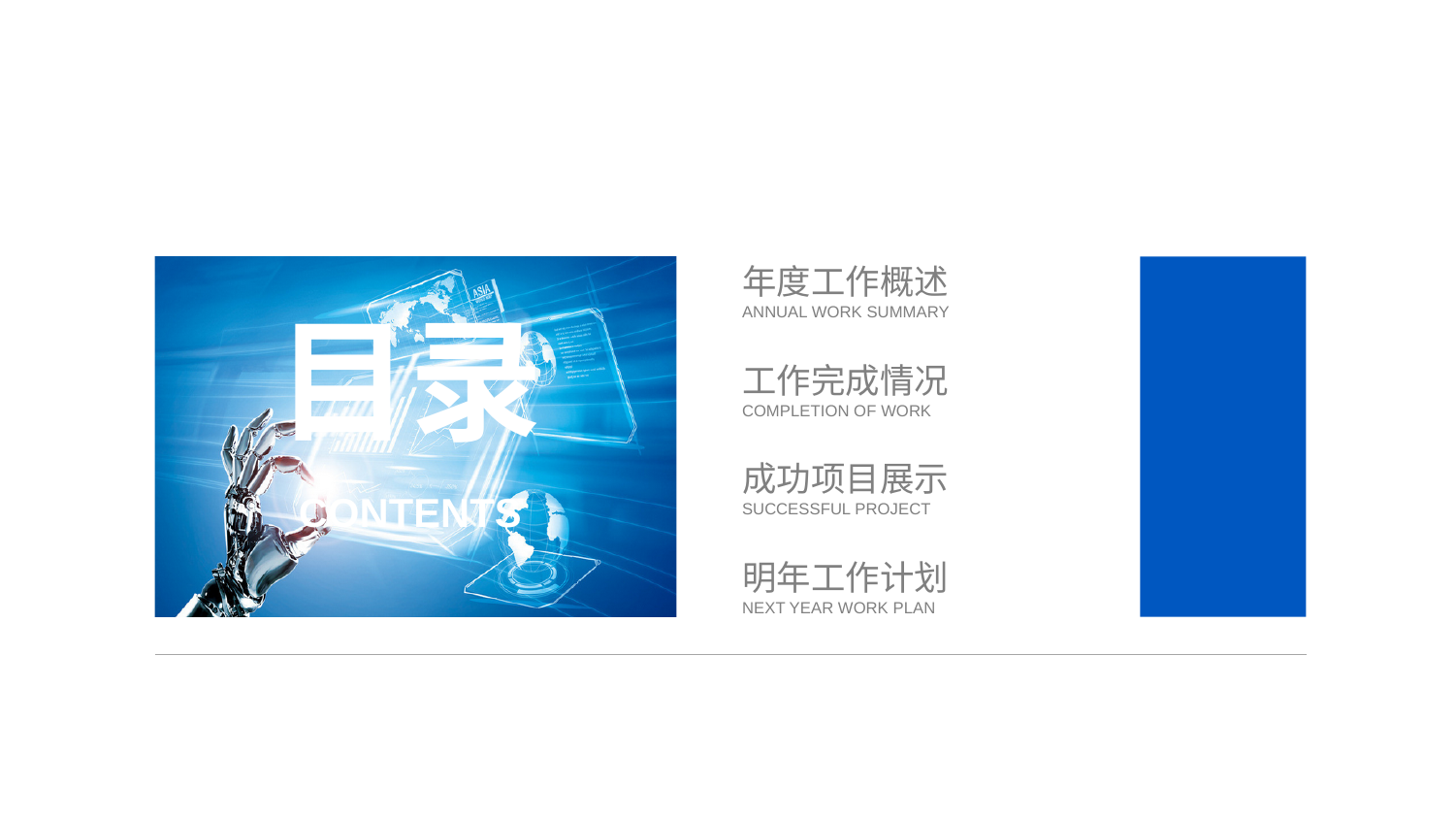

年度工作概述
ANNUAL WORK SUMMARY
目录
工作完成情况COMPLETION OF WORK
成功项目展示SUCCESSFUL PROJECT
CONTENTS
明年工作计划
NEXT YEAR WORK PLAN